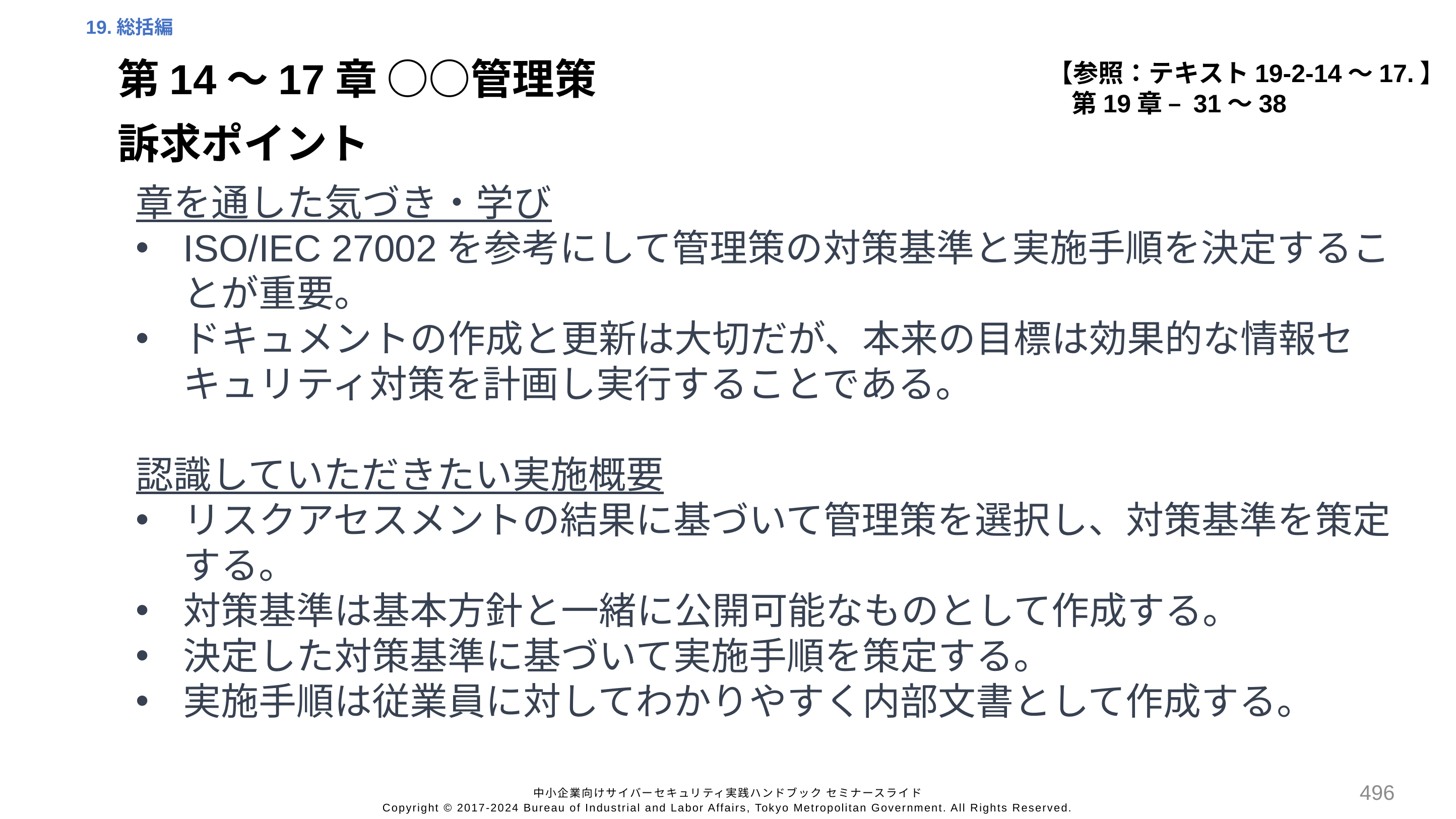

19.総括編
【参照：テキスト19-2-14～17.】
第19章 – 31～38
第14～17章 ○○管理策
訴求ポイント
章を通した気づき・学び
ISO/IEC 27002を参考にして管理策の対策基準と実施手順を決定することが重要。
ドキュメントの作成と更新は大切だが、本来の目標は効果的な情報セキュリティ対策を計画し実行することである。

認識していただきたい実施概要
リスクアセスメントの結果に基づいて管理策を選択し、対策基準を策定する。
対策基準は基本方針と一緒に公開可能なものとして作成する。
決定した対策基準に基づいて実施手順を策定する。
実施手順は従業員に対してわかりやすく内部文書として作成する。
496